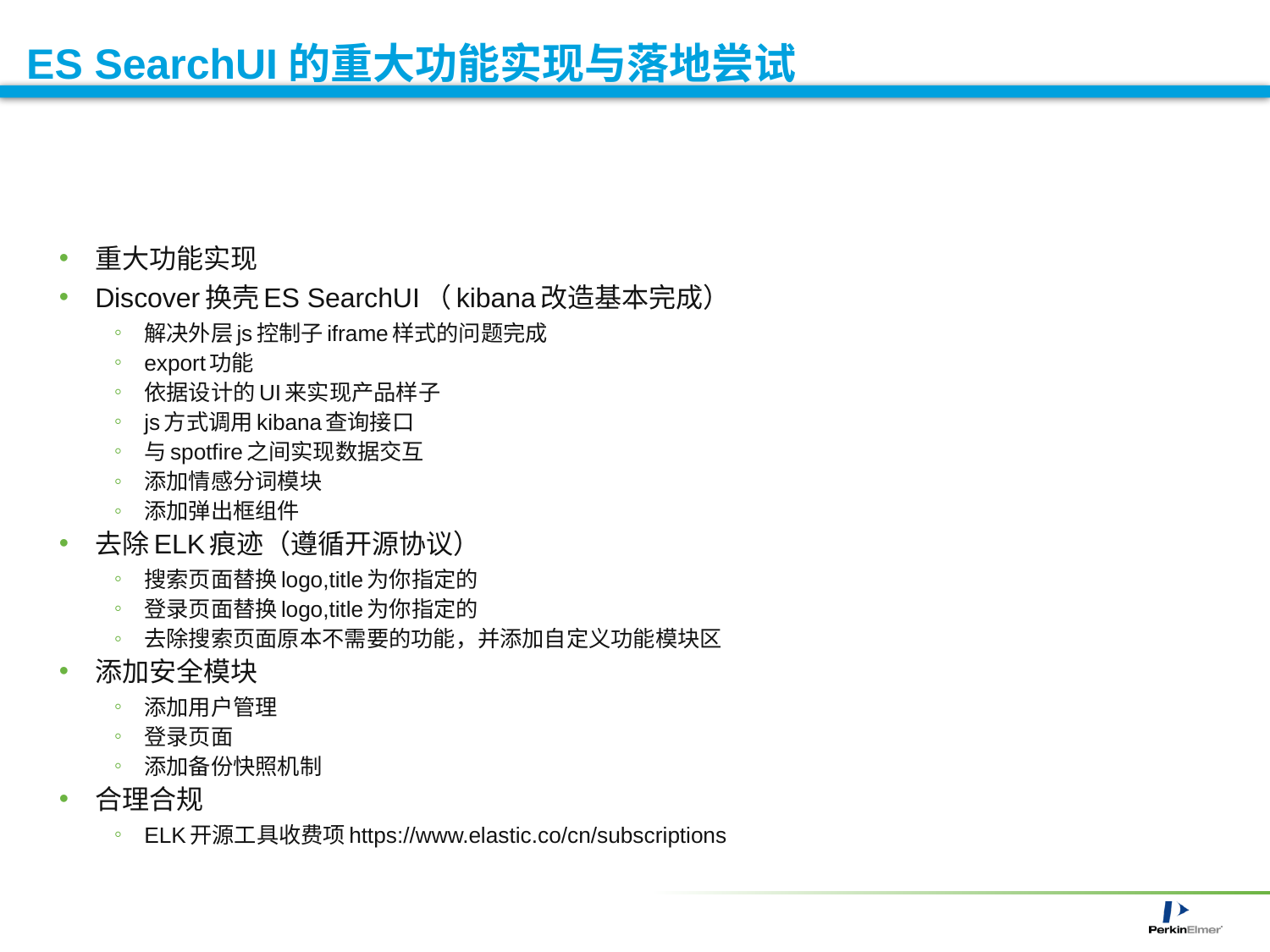

# ES SearchUI的重大功能实现与落地尝试
重大功能实现
Discover换壳ES SearchUI（kibana改造基本完成）
解决外层js控制子iframe样式的问题完成
export功能
依据设计的UI来实现产品样子
js方式调用kibana查询接口
与spotfire之间实现数据交互
添加情感分词模块
添加弹出框组件
去除ELK痕迹（遵循开源协议）
搜索页面替换logo,title为你指定的
登录页面替换logo,title为你指定的
去除搜索页面原本不需要的功能，并添加自定义功能模块区
添加安全模块
添加用户管理
登录页面
添加备份快照机制
合理合规
ELK开源工具收费项https://www.elastic.co/cn/subscriptions